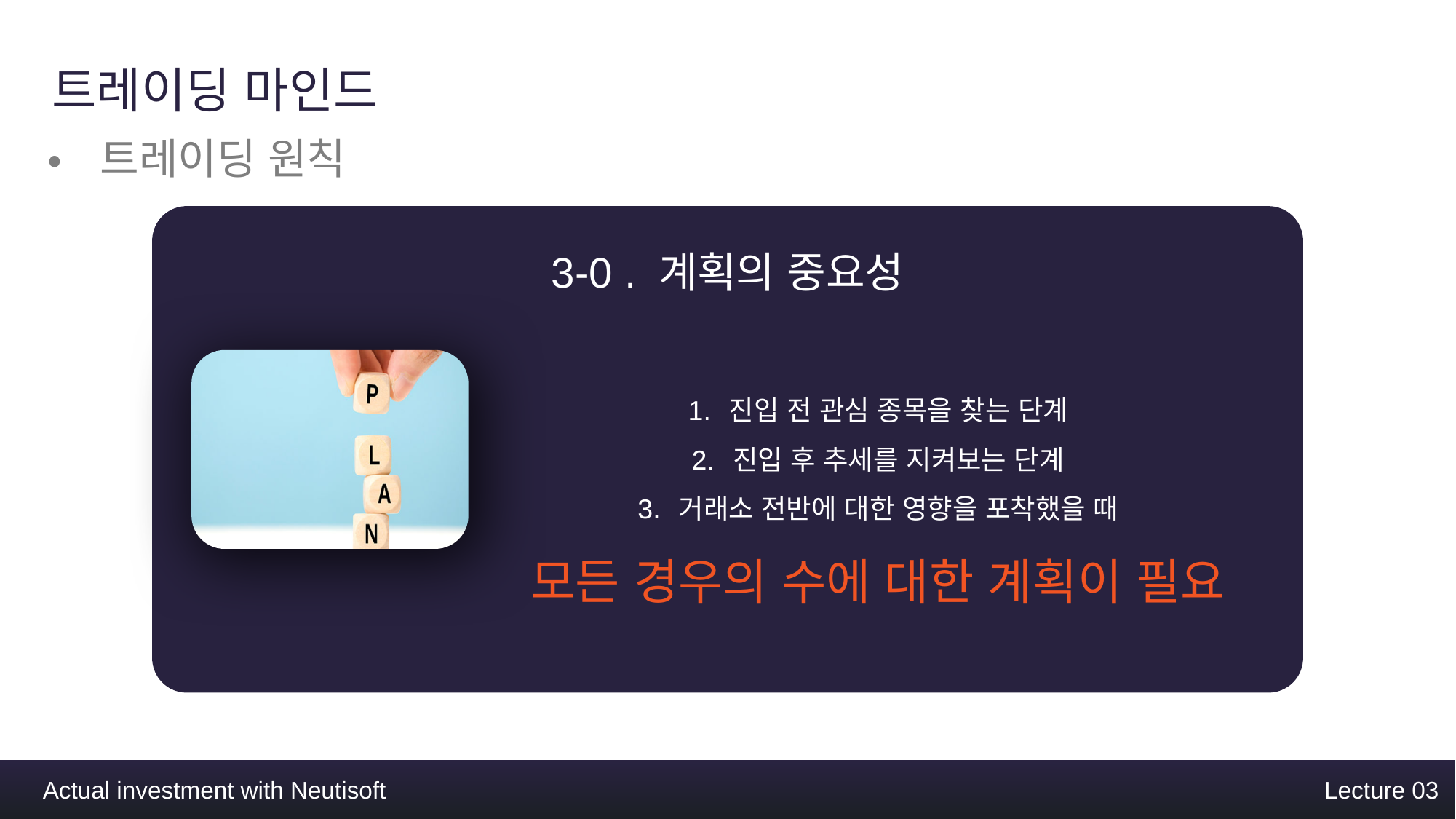

트레이딩 마인드
•트레이딩 원칙

3-0 . 계획의 중요성

진입 전 관심 종목을 찾는 단계
진입 후 추세를 지켜보는 단계
거래소 전반에 대한 영향을 포착했을 때
모든 경우의 수에 대한 계획이 필요

Actual investment with Neutisoft
Lecture 03